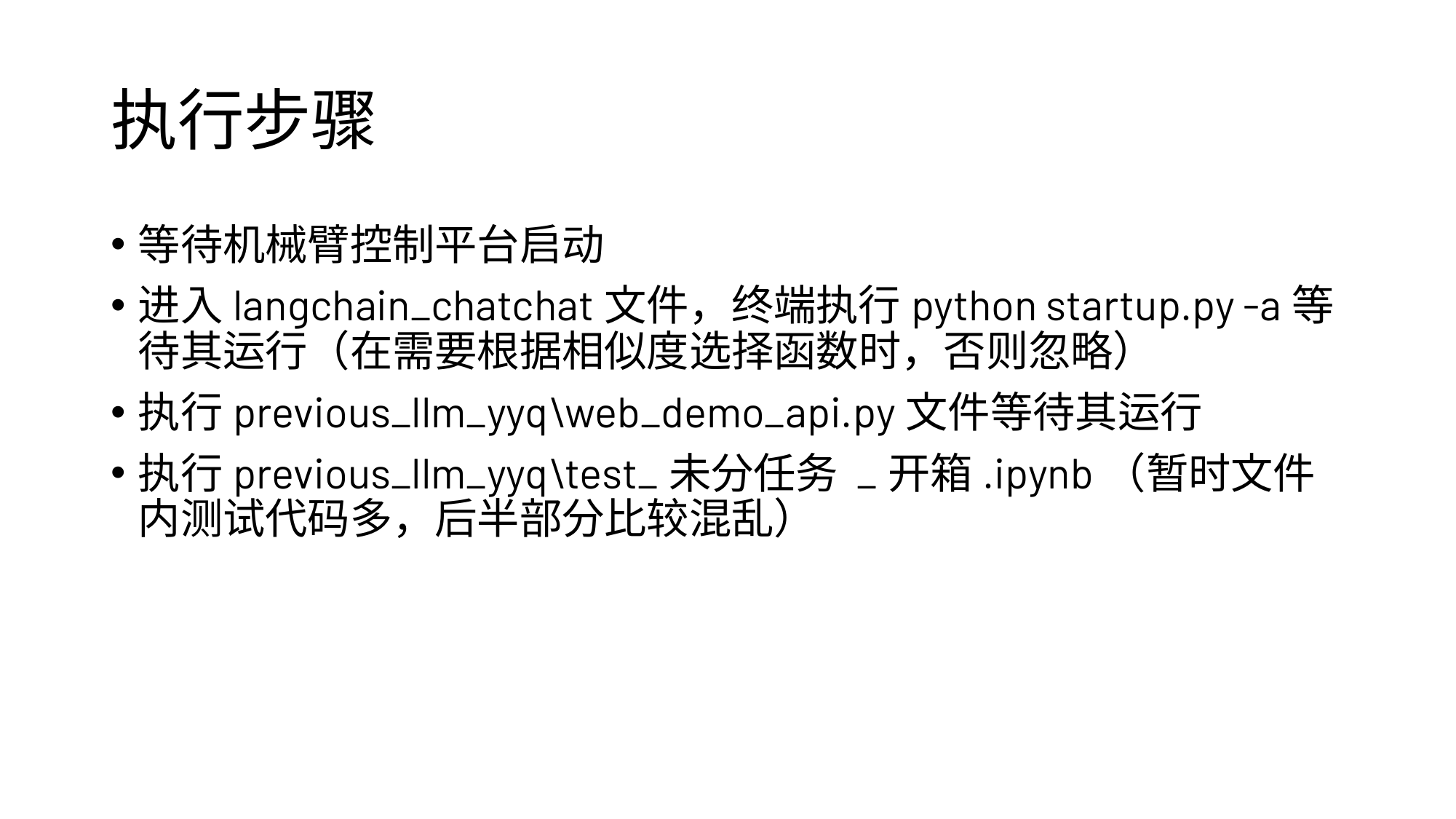

# 执行步骤
等待机械臂控制平台启动
进入langchain_chatchat文件，终端执行python startup.py -a等待其运行（在需要根据相似度选择函数时，否则忽略）
执行previous_llm_yyq\web_demo_api.py文件等待其运行
执行previous_llm_yyq\test_未分任务 _开箱.ipynb（暂时文件内测试代码多，后半部分比较混乱）